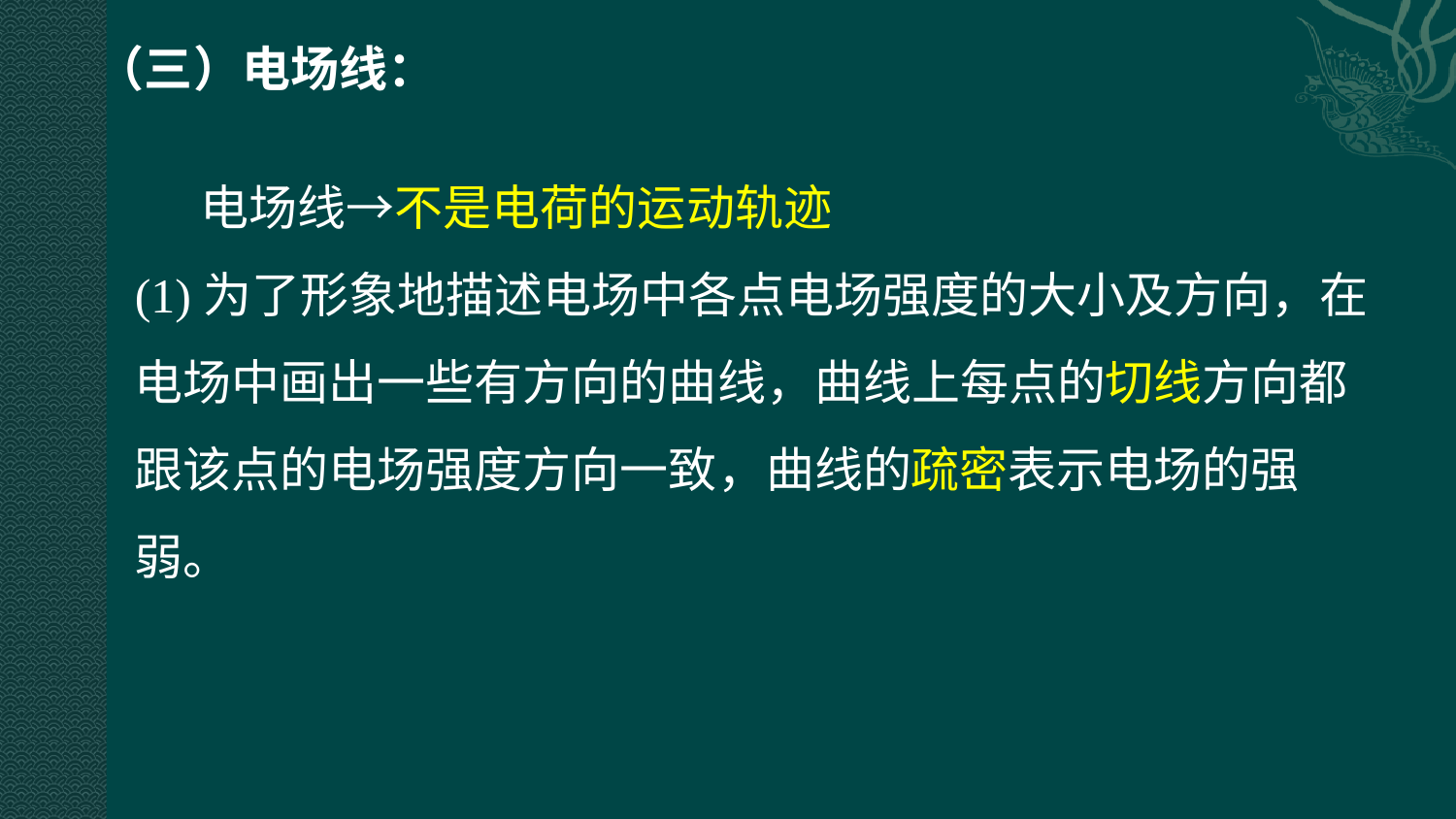

（三）电场线：
     电场线→不是电荷的运动轨迹
(1)为了形象地描述电场中各点电场强度的大小及方向，在电场中画出一些有方向的曲线，曲线上每点的切线方向都跟该点的电场强度方向一致，曲线的疏密表示电场的强弱。